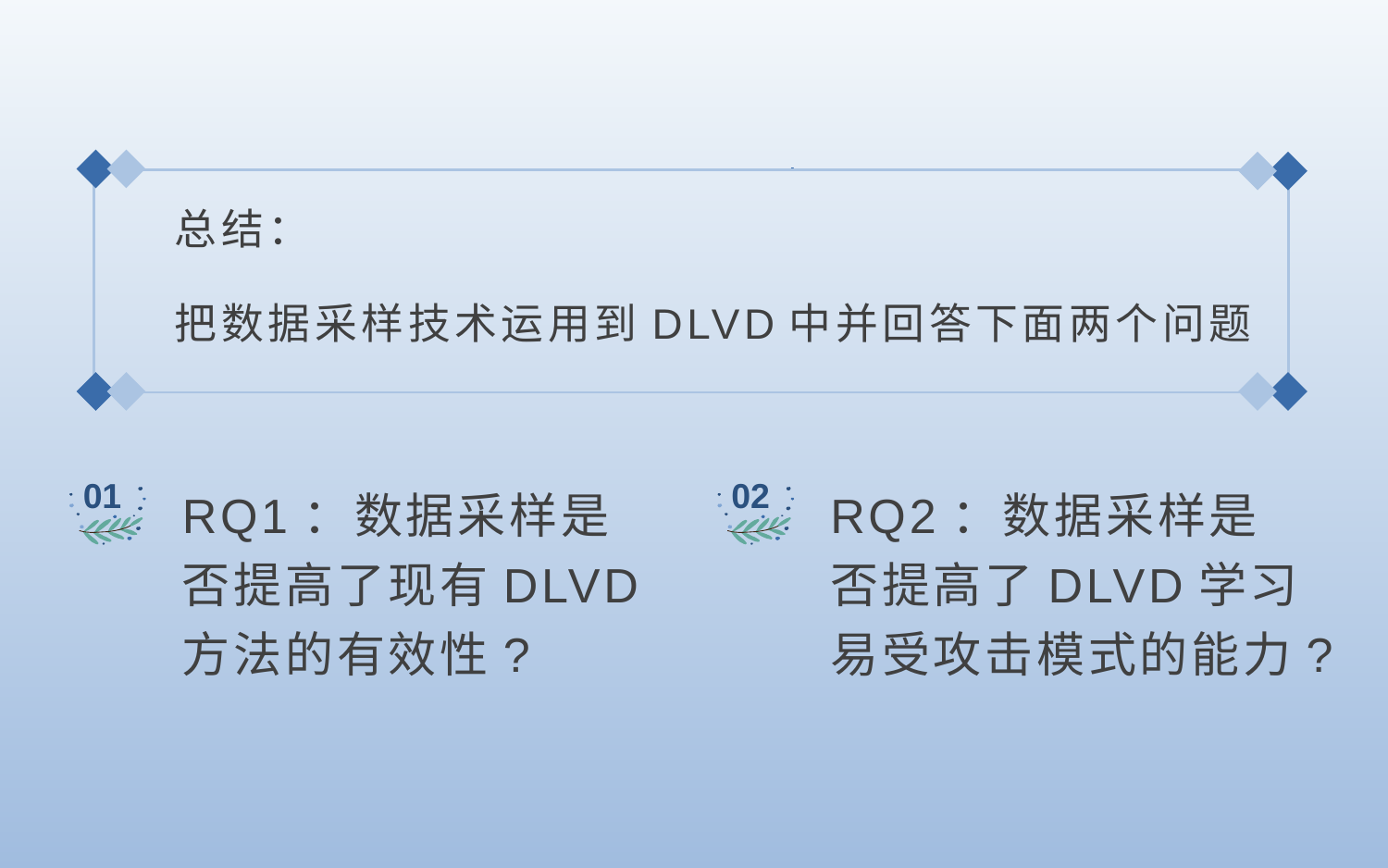

总结：
把数据采样技术运用到DLVD中并回答下面两个问题
01
RQ1：数据采样是否提高了现有DLVD方法的有效性?
02
RQ2：数据采样是否提高了DLVD学习易受攻击模式的能力?